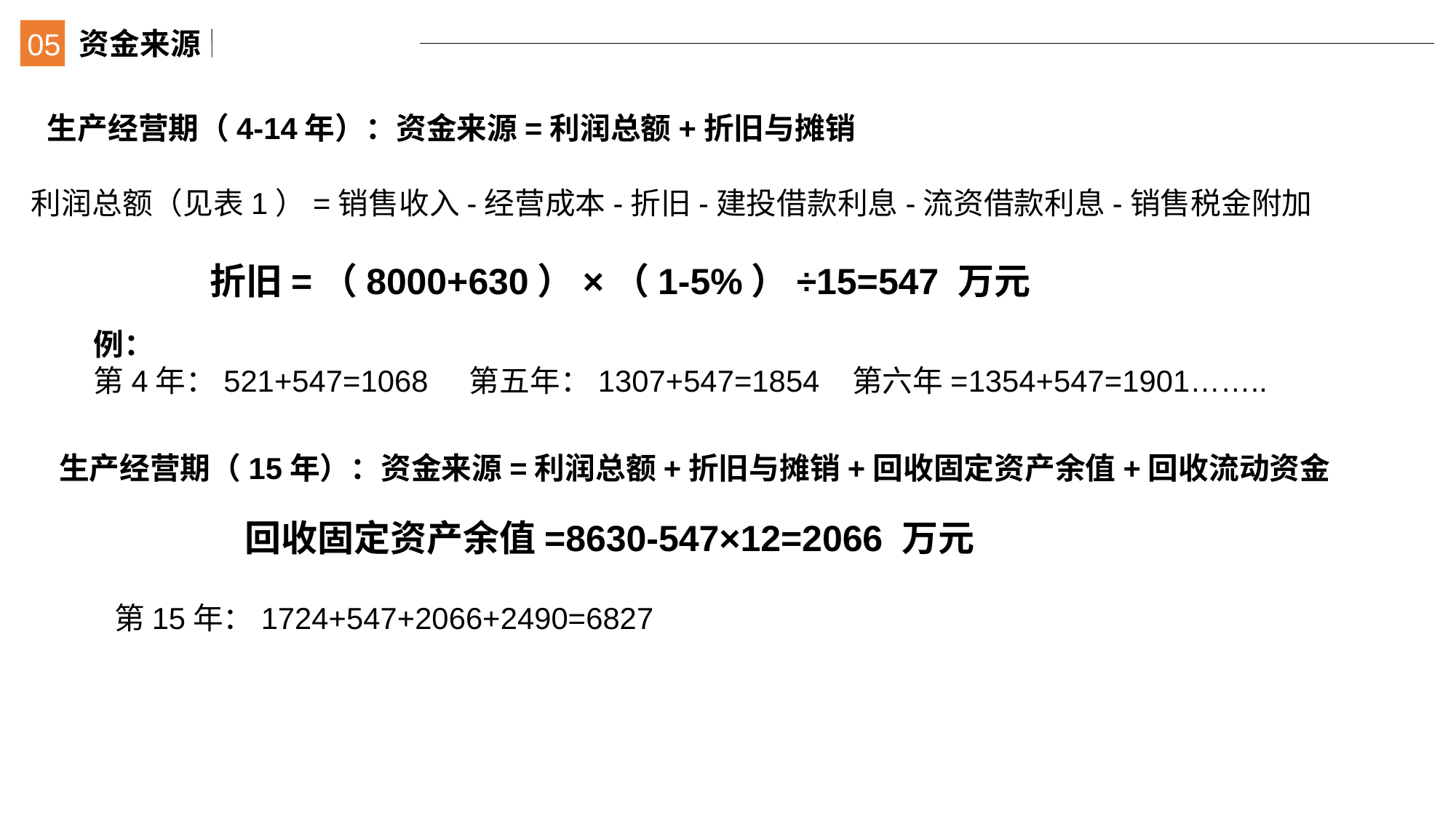

资金来源
05

生产经营期（4-14年）：资金来源=利润总额+折旧与摊销
利润总额（见表1）=销售收入-经营成本-折旧-建投借款利息-流资借款利息-销售税金附加
折旧=（8000+630）×（1-5%）÷15=547 万元
例：
第4年：521+547=1068    第五年：1307+547=1854   第六年=1354+547=1901……..
生产经营期（15年）：资金来源=利润总额+折旧与摊销+回收固定资产余值+回收流动资金
回收固定资产余值=8630-547×12=2066 万元
XXXXX
第15年：1724+547+2066+2490=6827